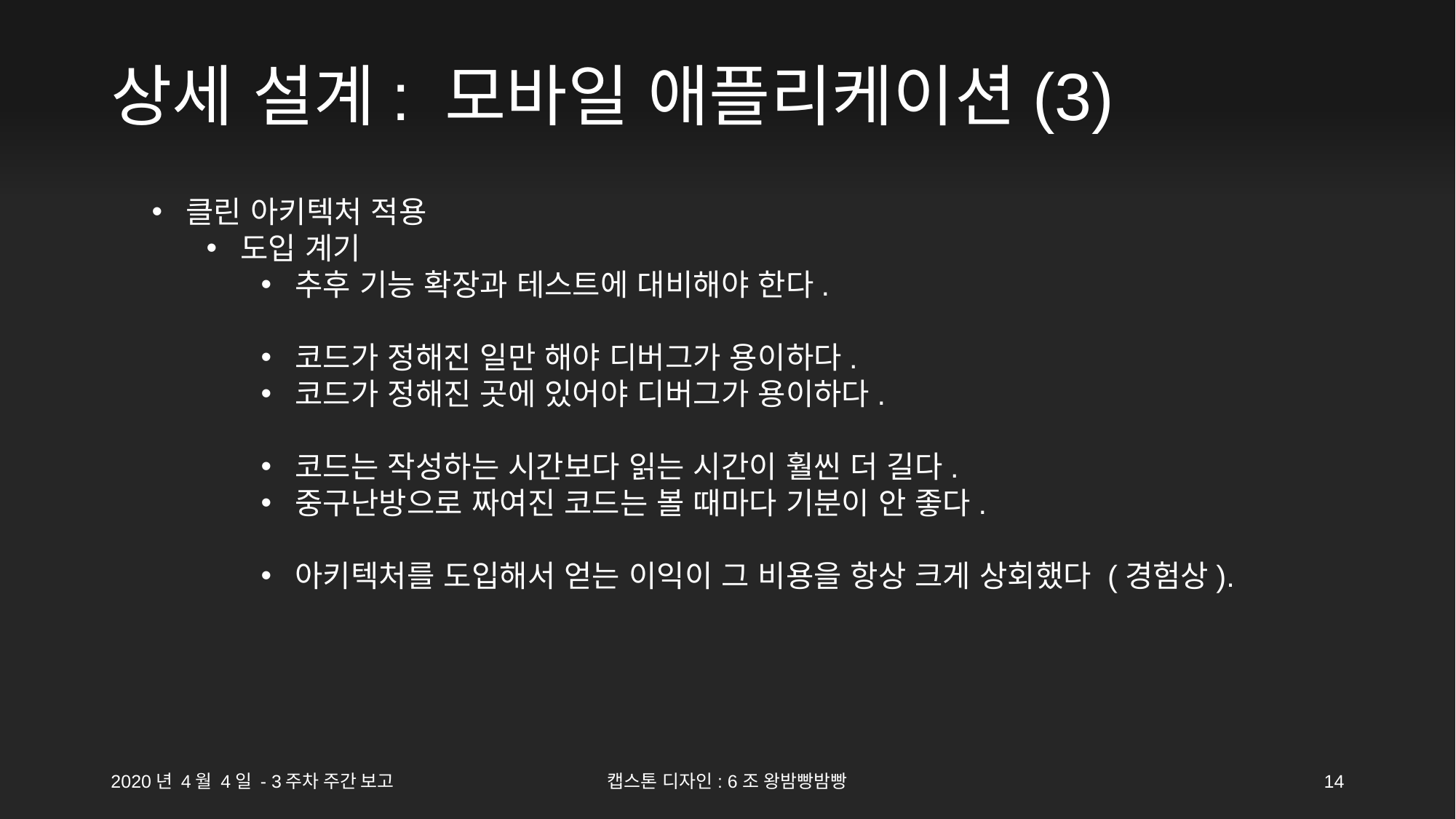

# 상세 설계: 모바일 애플리케이션(3)
클린 아키텍처 적용
도입 계기
추후 기능 확장과 테스트에 대비해야 한다.

코드가 정해진 일만 해야 디버그가 용이하다.
코드가 정해진 곳에 있어야 디버그가 용이하다.

코드는 작성하는 시간보다 읽는 시간이 훨씬 더 길다.
중구난방으로 짜여진 코드는 볼 때마다 기분이 안 좋다.

아키텍처를 도입해서 얻는 이익이 그 비용을 항상 크게 상회했다 (경험상).

2020년 4월 4일 - 3주차 주간 보고
캡스톤 디자인: 6조 왕밤빵밤빵
14